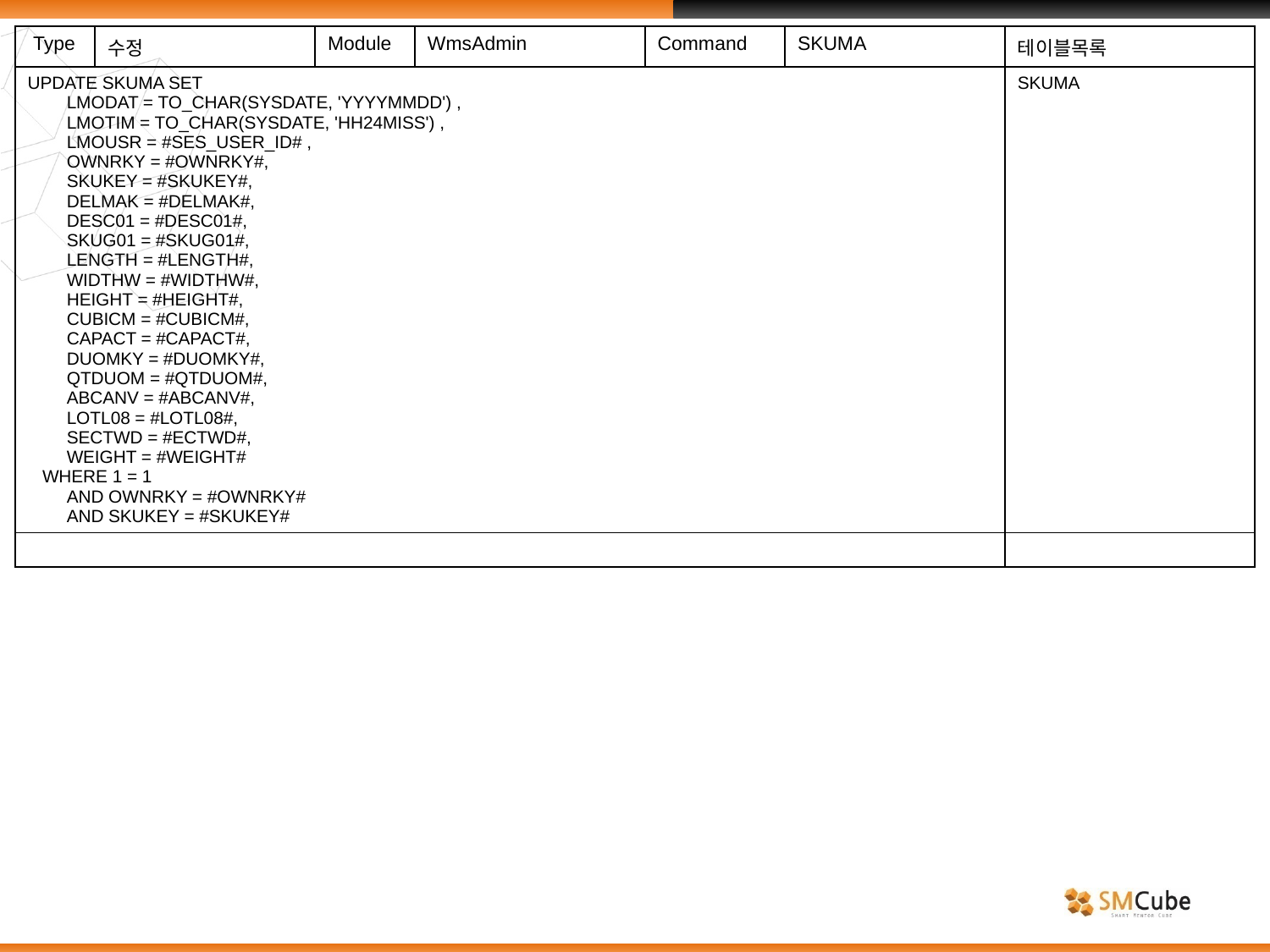

| Type | 수정 | Module | WmsAdmin | Command | SKUMA | 테이블목록 |
| --- | --- | --- | --- | --- | --- | --- |
| UPDATE SKUMA SET LMODAT = TO\_CHAR(SYSDATE, 'YYYYMMDD') , LMOTIM = TO\_CHAR(SYSDATE, 'HH24MISS') , LMOUSR = #SES\_USER\_ID# , OWNRKY = #OWNRKY#, SKUKEY = #SKUKEY#, DELMAK = #DELMAK#, DESC01 = #DESC01#, SKUG01 = #SKUG01#, LENGTH = #LENGTH#, WIDTHW = #WIDTHW#, HEIGHT = #HEIGHT#, CUBICM = #CUBICM#, CAPACT = #CAPACT#, DUOMKY = #DUOMKY#, QTDUOM = #QTDUOM#, ABCANV = #ABCANV#, LOTL08 = #LOTL08#, SECTWD = #ECTWD#, WEIGHT = #WEIGHT# WHERE 1 = 1 AND OWNRKY = #OWNRKY# AND SKUKEY = #SKUKEY# |  |  |  |  |  | SKUMA |
|  |  |  |  |  |  |  |